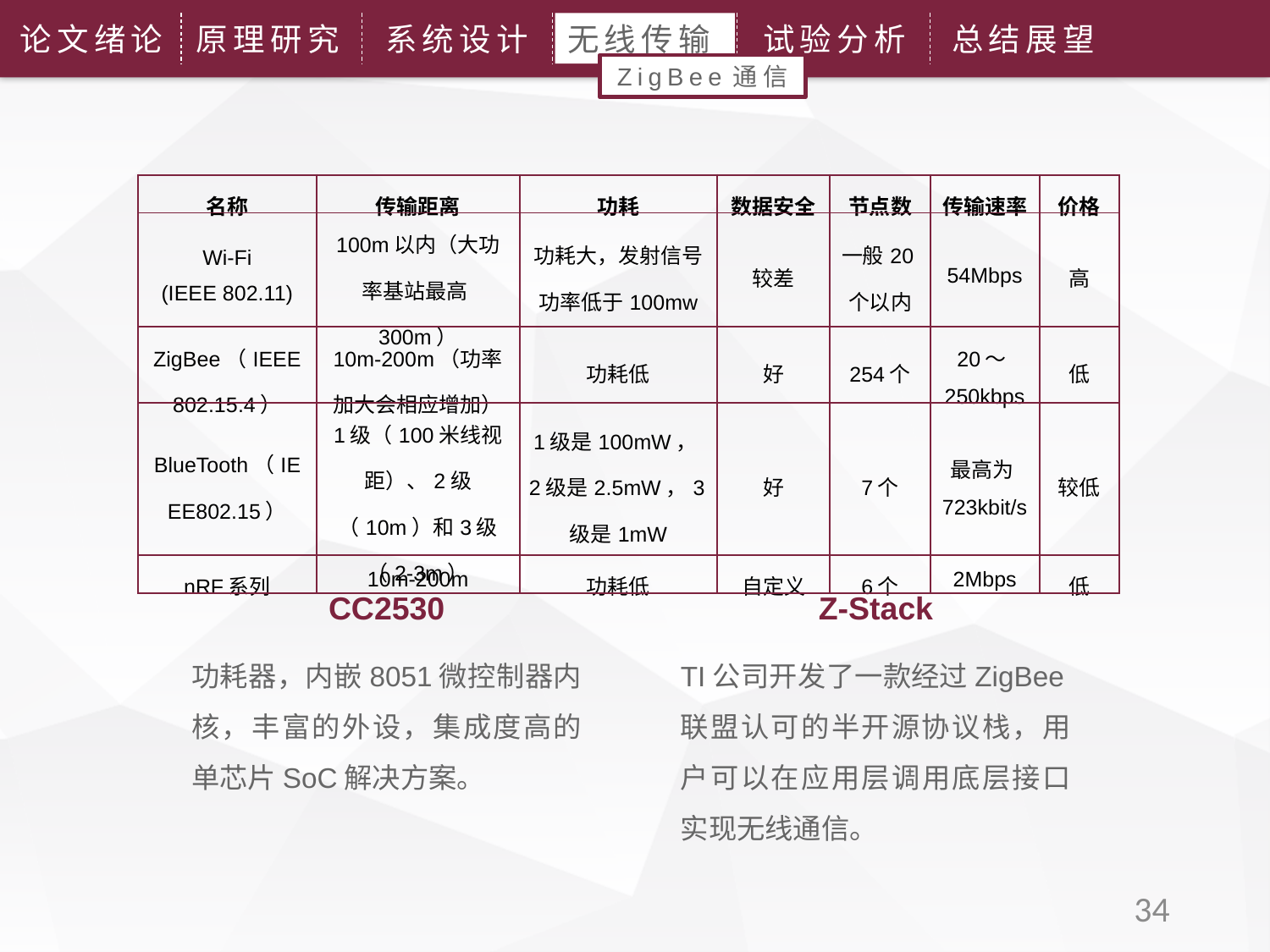

论文绪论
原理研究
系统设计
无线传输
试验分析
总结展望
ZigBee通信
| 名称 | 传输距离 | 功耗 | 数据安全 | 节点数 | 传输速率 | 价格 |
| --- | --- | --- | --- | --- | --- | --- |
| Wi-Fi (IEEE 802.11) | 100m以内（大功率基站最高300m） | 功耗大，发射信号功率低于100mw | 较差 | 一般20个以内 | 54Mbps | 高 |
| ZigBee（IEEE802.15.4） | 10m-200m（功率加大会相应增加） | 功耗低 | 好 | 254个 | 20～250kbps | 低 |
| BlueTooth（IEEE802.15） | 1级（100米线视距）、2级（10m）和3级（2-3m） | 1级是100mW，2级是2.5mW，3级是1mW | 好 | 7个 | 最高为723kbit/s | 较低 |
| nRF系列 | 10m-200m | 功耗低 | 自定义 | 6个 | 2Mbps | 低 |
CC2530
Z-Stack
功耗器，内嵌8051微控制器内核，丰富的外设，集成度高的单芯片SoC解决方案。
TI公司开发了一款经过ZigBee联盟认可的半开源协议栈，用户可以在应用层调用底层接口实现无线通信。
34